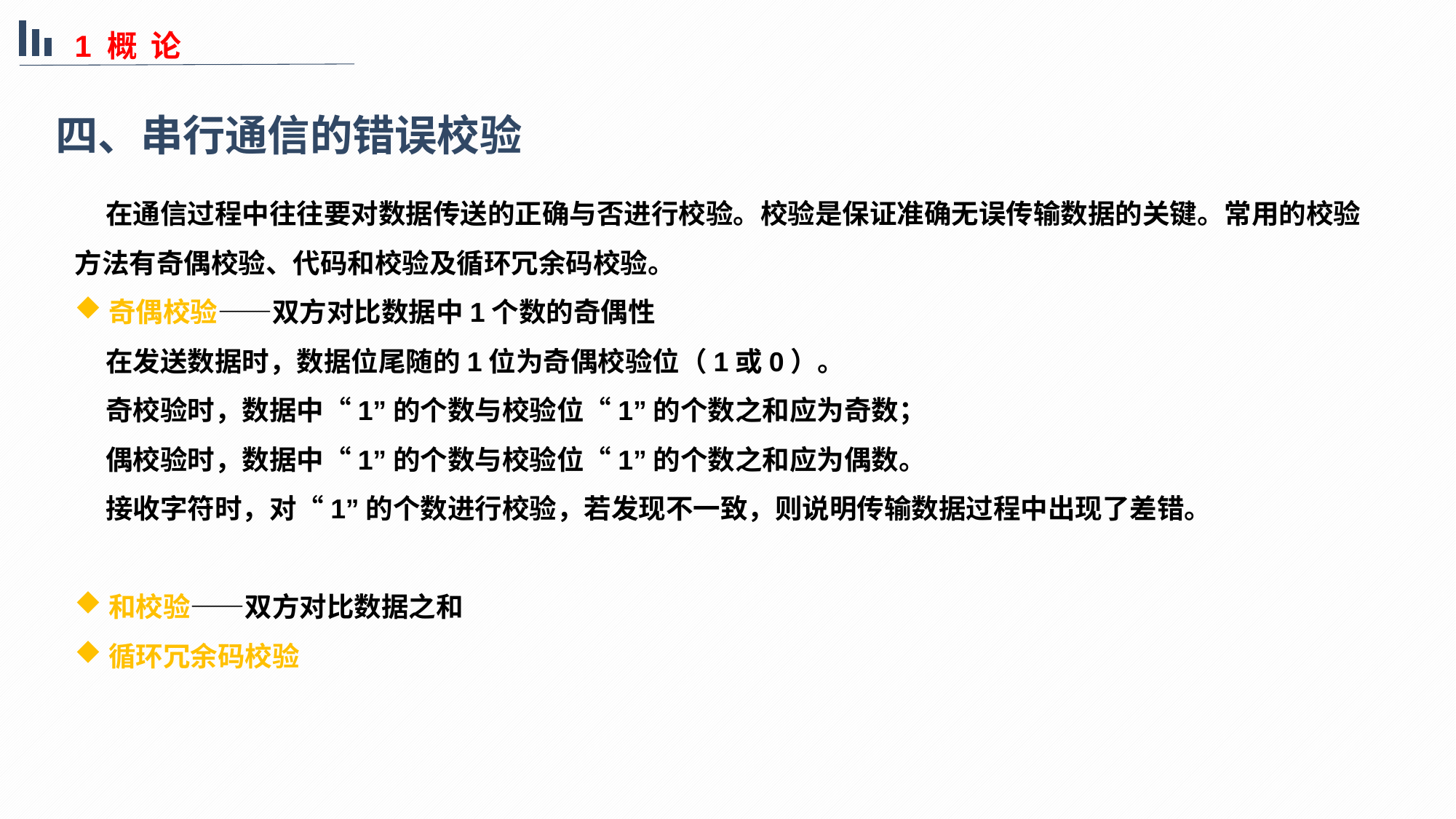

1 概  论

四、串行通信的错误校验
    在通信过程中往往要对数据传送的正确与否进行校验。校验是保证准确无误传输数据的关键。常用的校验方法有奇偶校验、代码和校验及循环冗余码校验。
奇偶校验——双方对比数据中1个数的奇偶性
    在发送数据时，数据位尾随的1位为奇偶校验位（1或0）。
    奇校验时，数据中“1”的个数与校验位“1”的个数之和应为奇数；
    偶校验时，数据中“1”的个数与校验位“1”的个数之和应为偶数。
    接收字符时，对“1”的个数进行校验，若发现不一致，则说明传输数据过程中出现了差错。

和校验——双方对比数据之和
循环冗余码校验